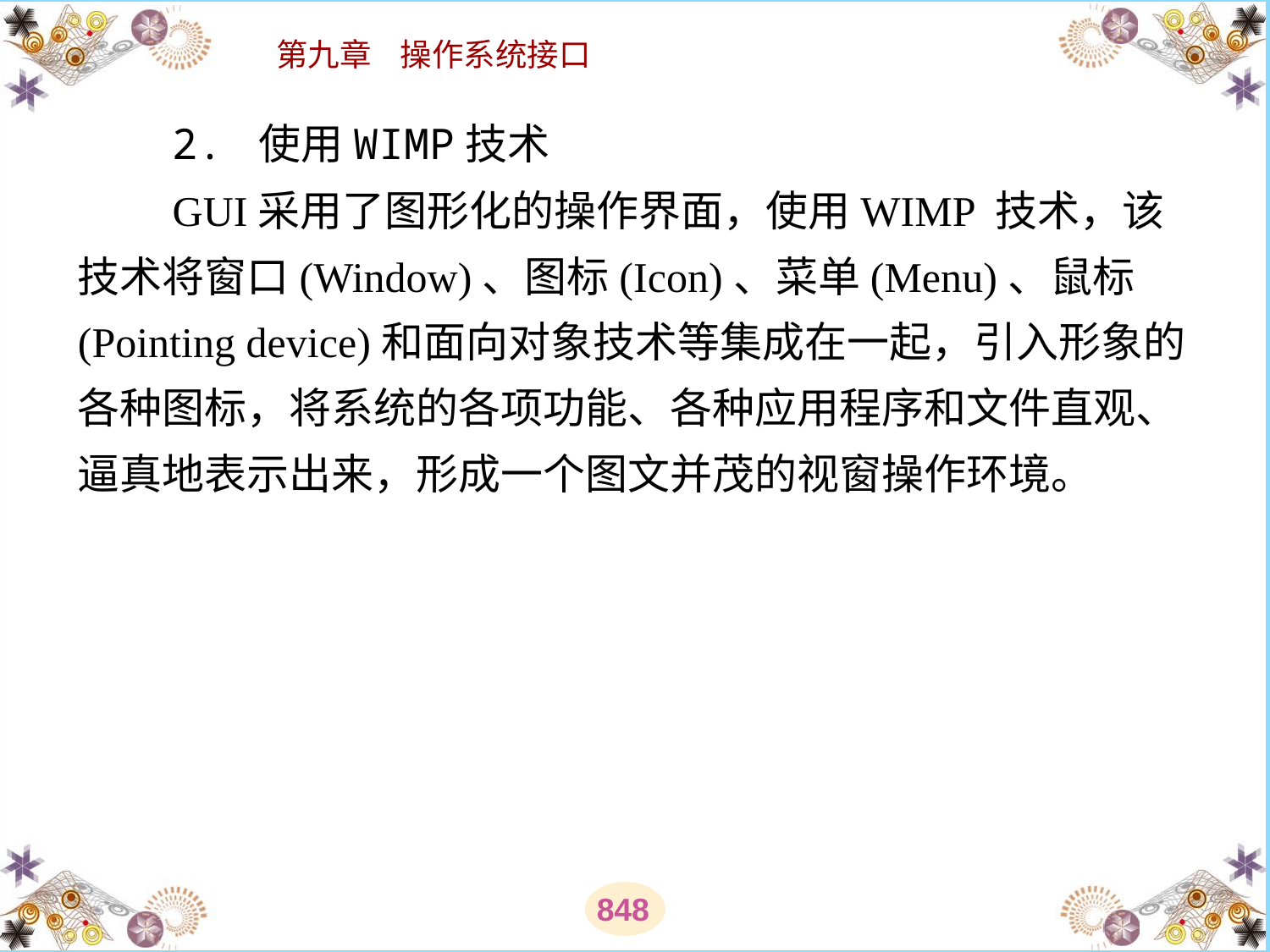

# 2. 使用WIMP技术 　　GUI采用了图形化的操作界面，使用WIMP 技术，该技术将窗口(Window)、图标(Icon)、菜单(Menu)、鼠标(Pointing device)和面向对象技术等集成在一起，引入形象的各种图标，将系统的各项功能、各种应用程序和文件直观、逼真地表示出来，形成一个图文并茂的视窗操作环境。